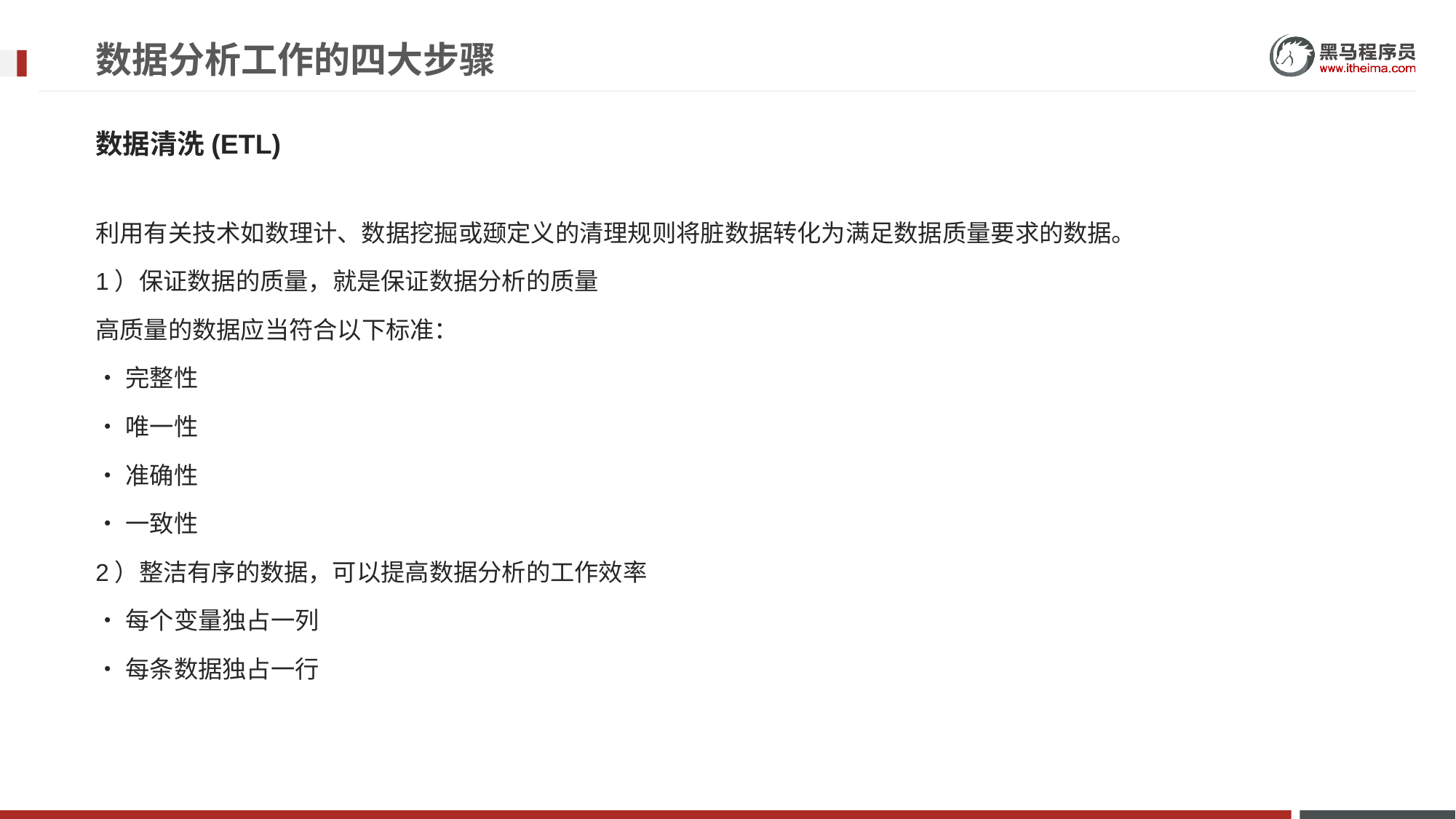

# 数据分析工作的四大步骤
数据清洗(ETL)
利用有关技术如数理计、数据挖掘或颋定义的清理规则将脏数据转化为满足数据质量要求的数据。
1）保证数据的质量，就是保证数据分析的质量
高质量的数据应当符合以下标准：
•完整性
•唯一性
•准确性
•一致性
2）整洁有序的数据，可以提高数据分析的工作效率
•每个变量独占一列
•每条数据独占一行